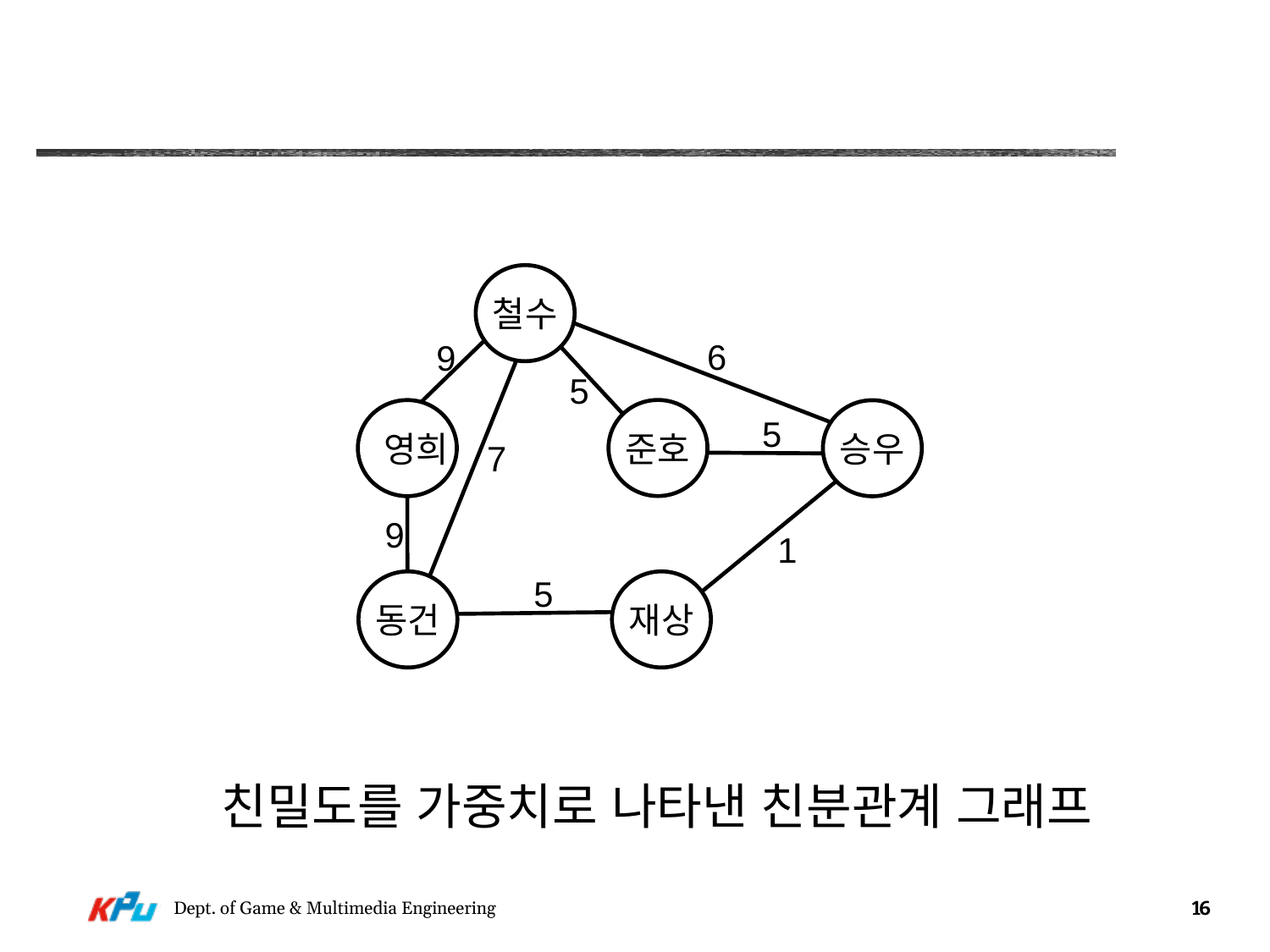

#

철수

준호
 영희
승우

동건
재상

6
9
5
5
7
9
1
5
친밀도를 가중치로 나타낸 친분관계 그래프
Dept. of Game & Multimedia Engineering
16